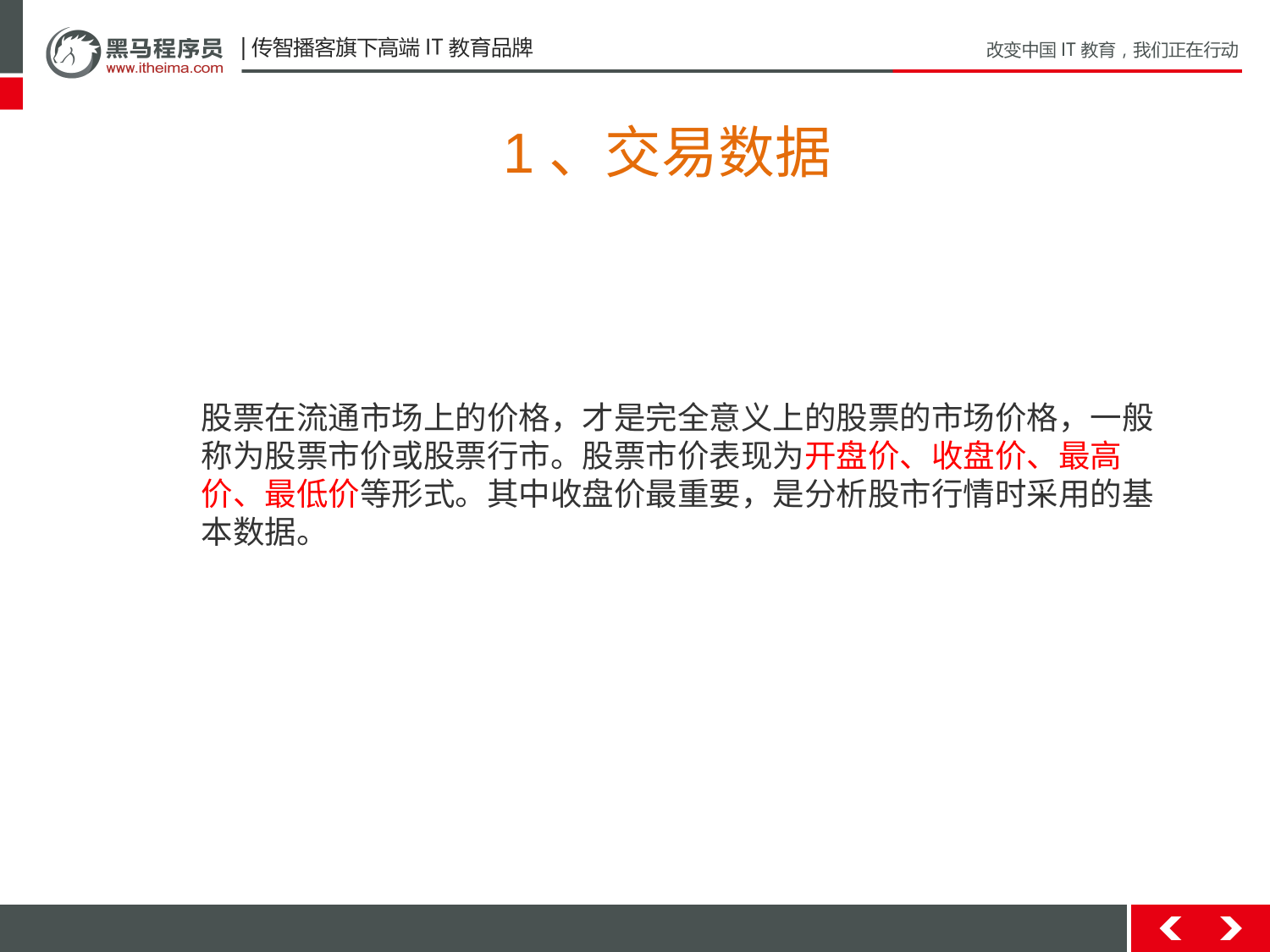

1、交易数据
股票在流通市场上的价格，才是完全意义上的股票的市场价格，一般称为股票市价或股票行市。股票市价表现为开盘价、收盘价、最高价、最低价等形式。其中收盘价最重要，是分析股市行情时采用的基本数据。